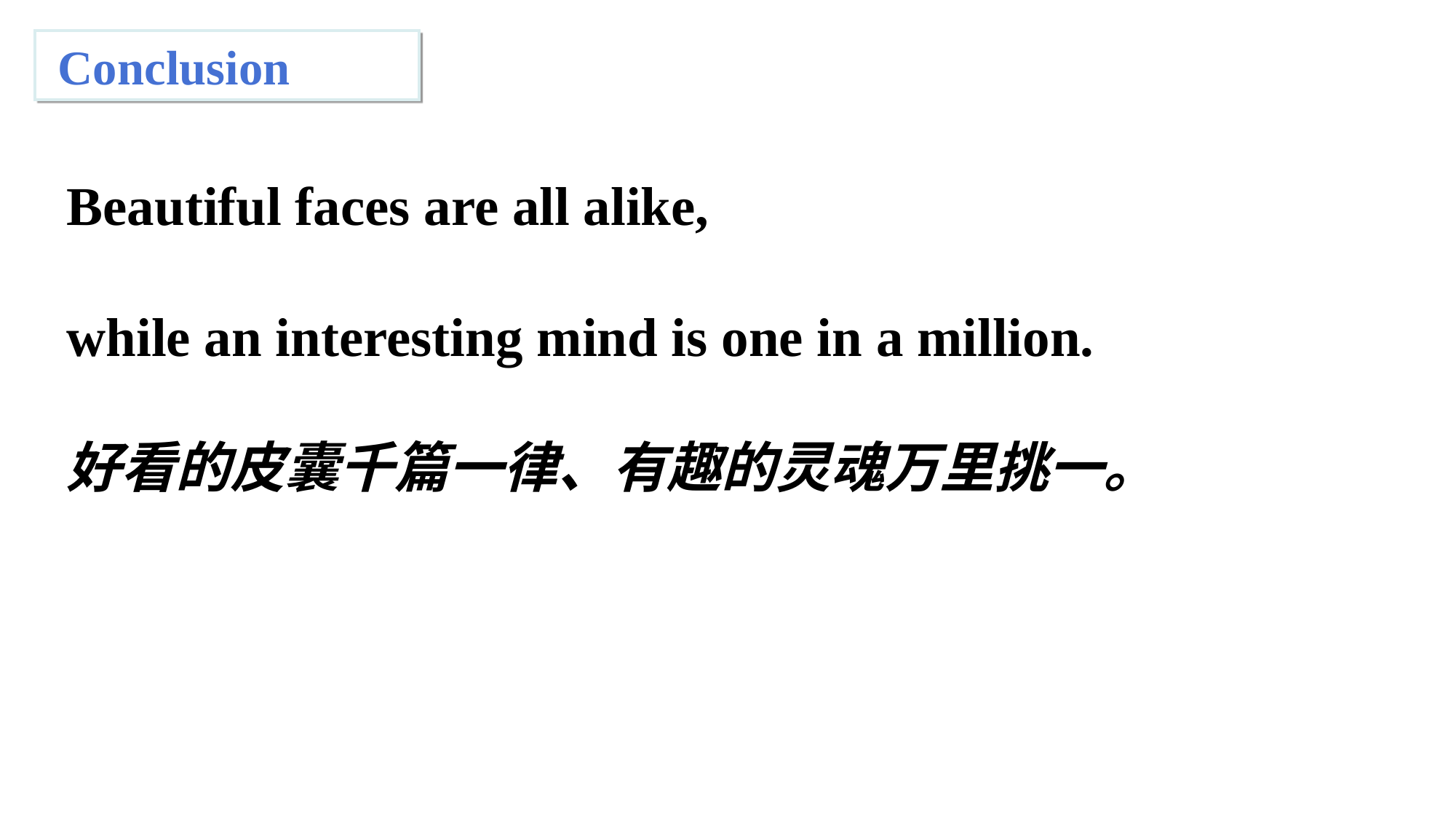

Conclusion
Beautiful faces are all alike,
while an interesting mind is one in a million.

好看的皮囊千篇一律、有趣的灵魂万里挑一。